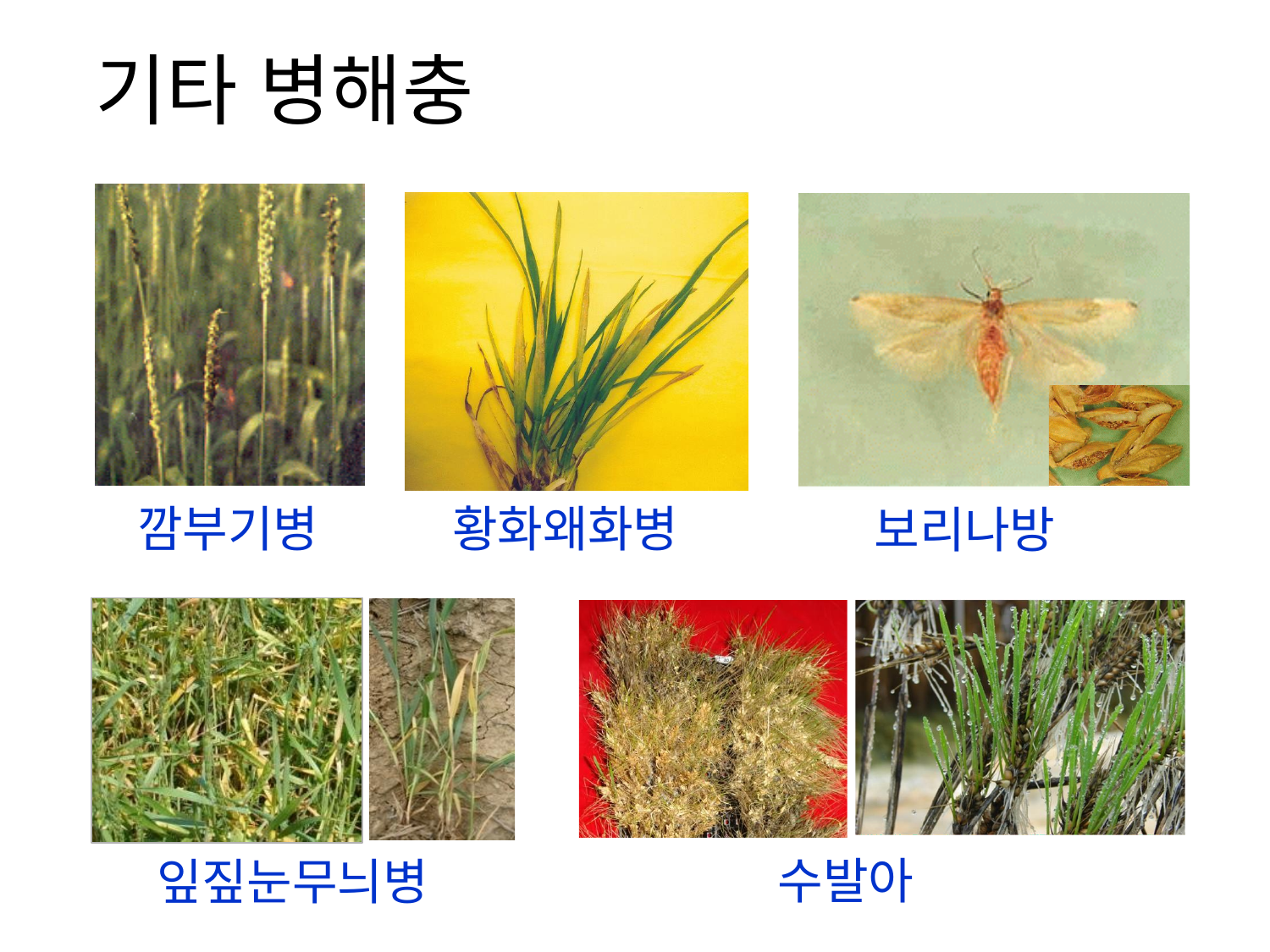

# 기타 병해충병해충해충 병, 충, 재해

깜부기병
황화왜화병
보리나방

수발아
잎짚눈무늬병